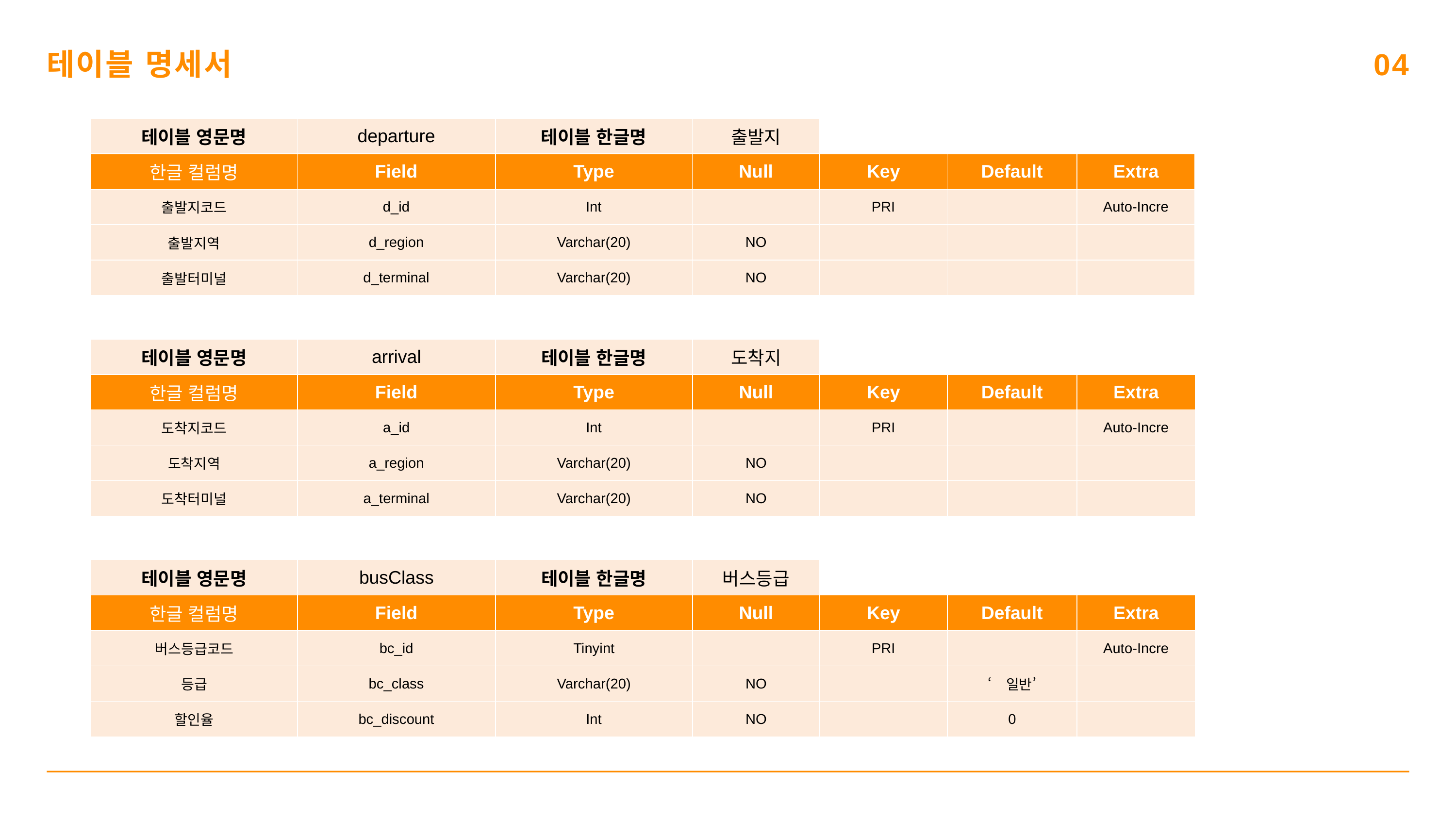

테이블 명세서
04
| 테이블 영문명 | departure | 테이블 한글명 | 출발지 |  |  |  |
| --- | --- | --- | --- | --- | --- | --- |
| 한글 컬럼명 | Field | Type | Null | Key | Default | Extra |
| 출발지코드 | d\_id | Int |  | PRI |  | Auto-Incre |
| 출발지역 | d\_region | Varchar(20) | NO |  |  |  |
| 출발터미널 | d\_terminal | Varchar(20) | NO |  |  |  |
| 테이블 영문명 | arrival | 테이블 한글명 | 도착지 |  |  |  |
| --- | --- | --- | --- | --- | --- | --- |
| 한글 컬럼명 | Field | Type | Null | Key | Default | Extra |
| 도착지코드 | a\_id | Int |  | PRI |  | Auto-Incre |
| 도착지역 | a\_region | Varchar(20) | NO |  |  |  |
| 도착터미널 | a\_terminal | Varchar(20) | NO |  |  |  |
| 테이블 영문명 | busClass | 테이블 한글명 | 버스등급 |  |  |  |
| --- | --- | --- | --- | --- | --- | --- |
| 한글 컬럼명 | Field | Type | Null | Key | Default | Extra |
| 버스등급코드 | bc\_id | Tinyint |  | PRI |  | Auto-Incre |
| 등급 | bc\_class | Varchar(20) | NO |  | ‘일반’ |  |
| 할인율 | bc\_discount | Int | NO |  | 0 |  |